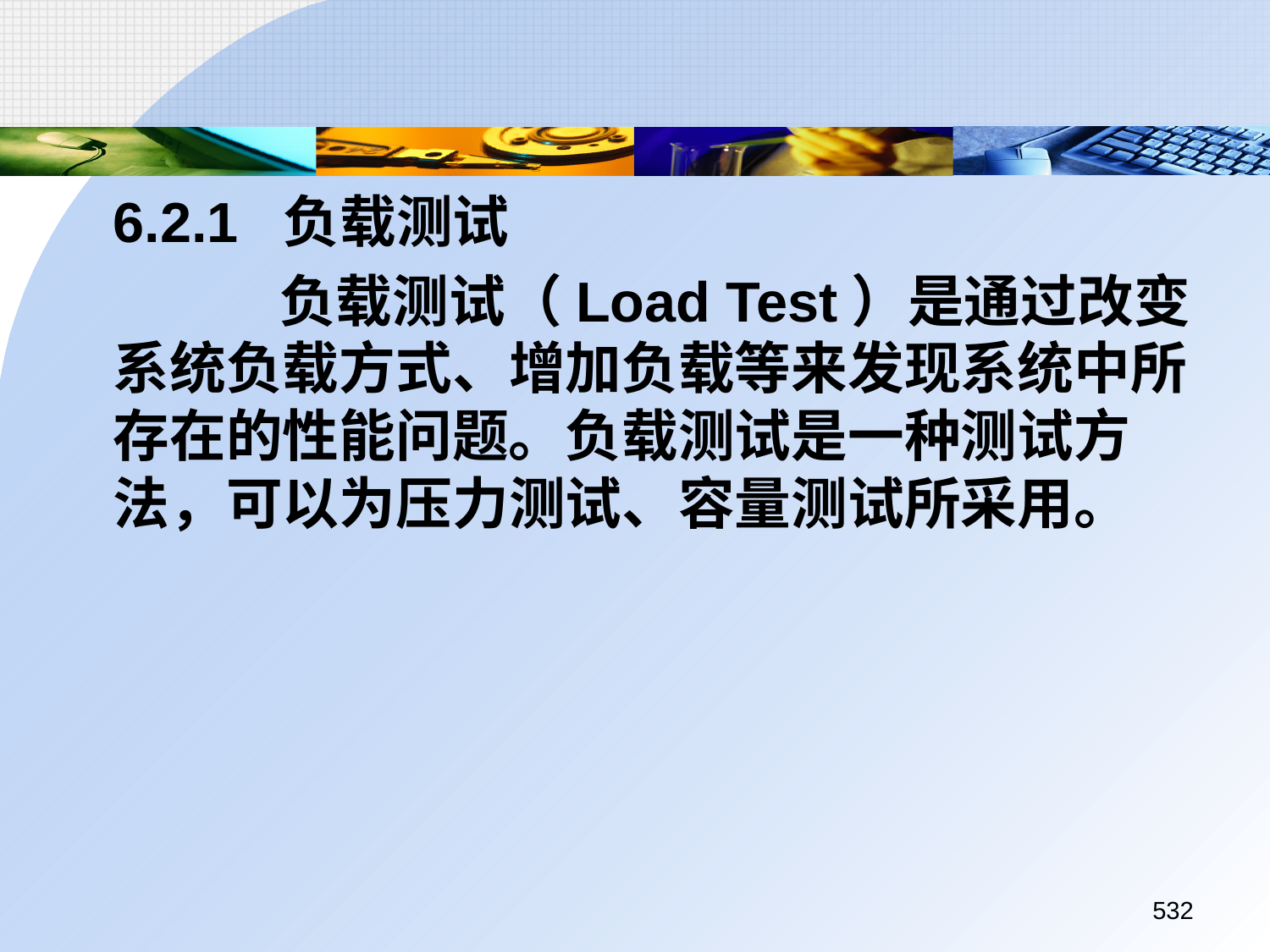

6.2.1  负载测试
		  负载测试（Load Test）是通过改变系统负载方式、增加负载等来发现系统中所存在的性能问题。负载测试是一种测试方法，可以为压力测试、容量测试所采用。
532